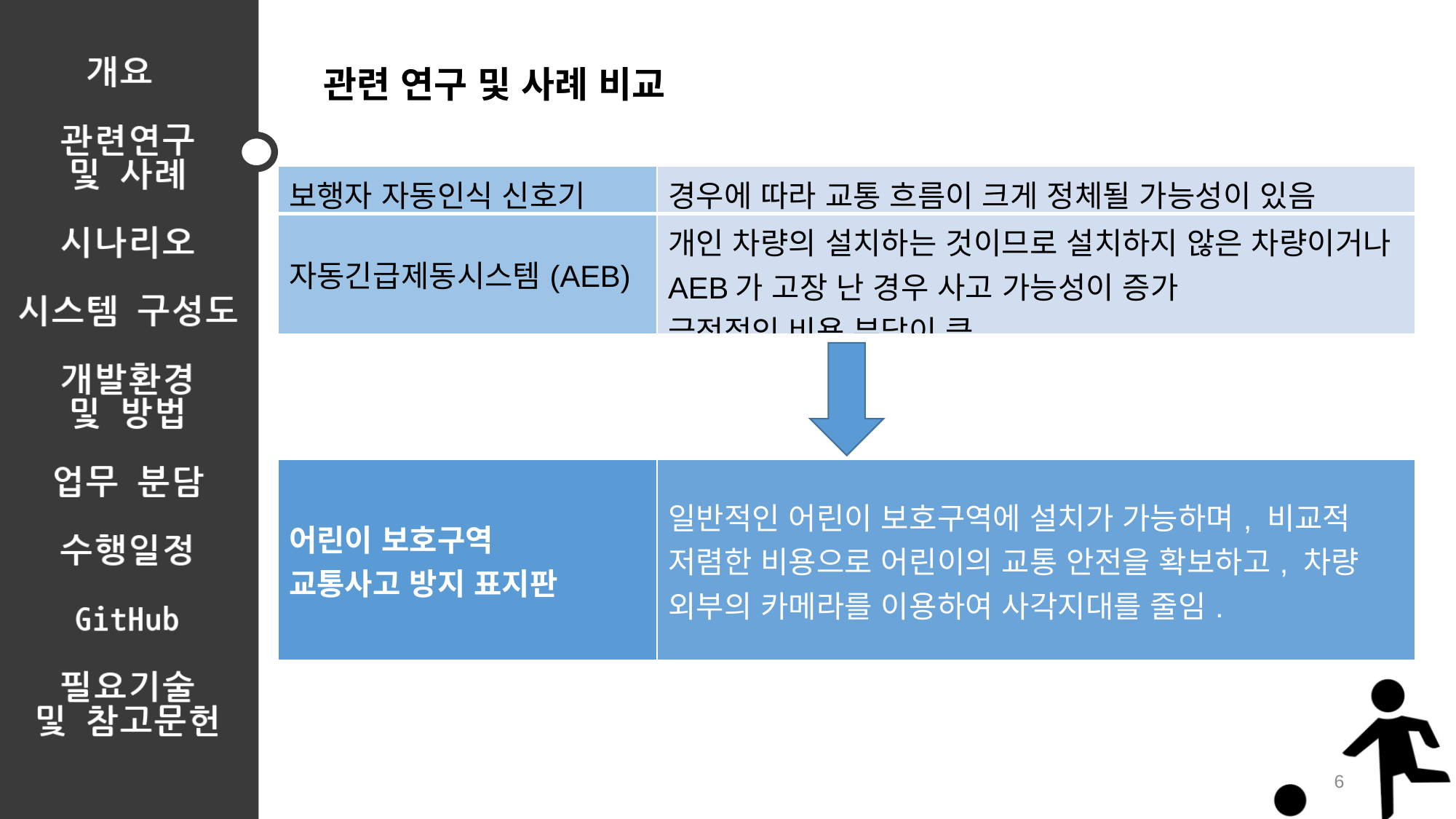

관련 연구 및 사례 비교

| 보행자 자동인식 신호기 | 경우에 따라 교통 흐름이 크게 정체될 가능성이 있음 |
| --- | --- |
| 자동긴급제동시스템(AEB) | 개인 차량의 설치하는 것이므로 설치하지 않은 차량이거나 AEB가 고장 난 경우 사고 가능성이 증가 금전적인 비용 부담이 큼. |
|  |  |
| 어린이 보호구역 교통사고 방지 표지판 | 일반적인 어린이 보호구역에 설치가 가능하며, 비교적 저렴한 비용으로 어린이의 교통 안전을 확보하고, 차량 외부의 카메라를 이용하여 사각지대를 줄임. |

6